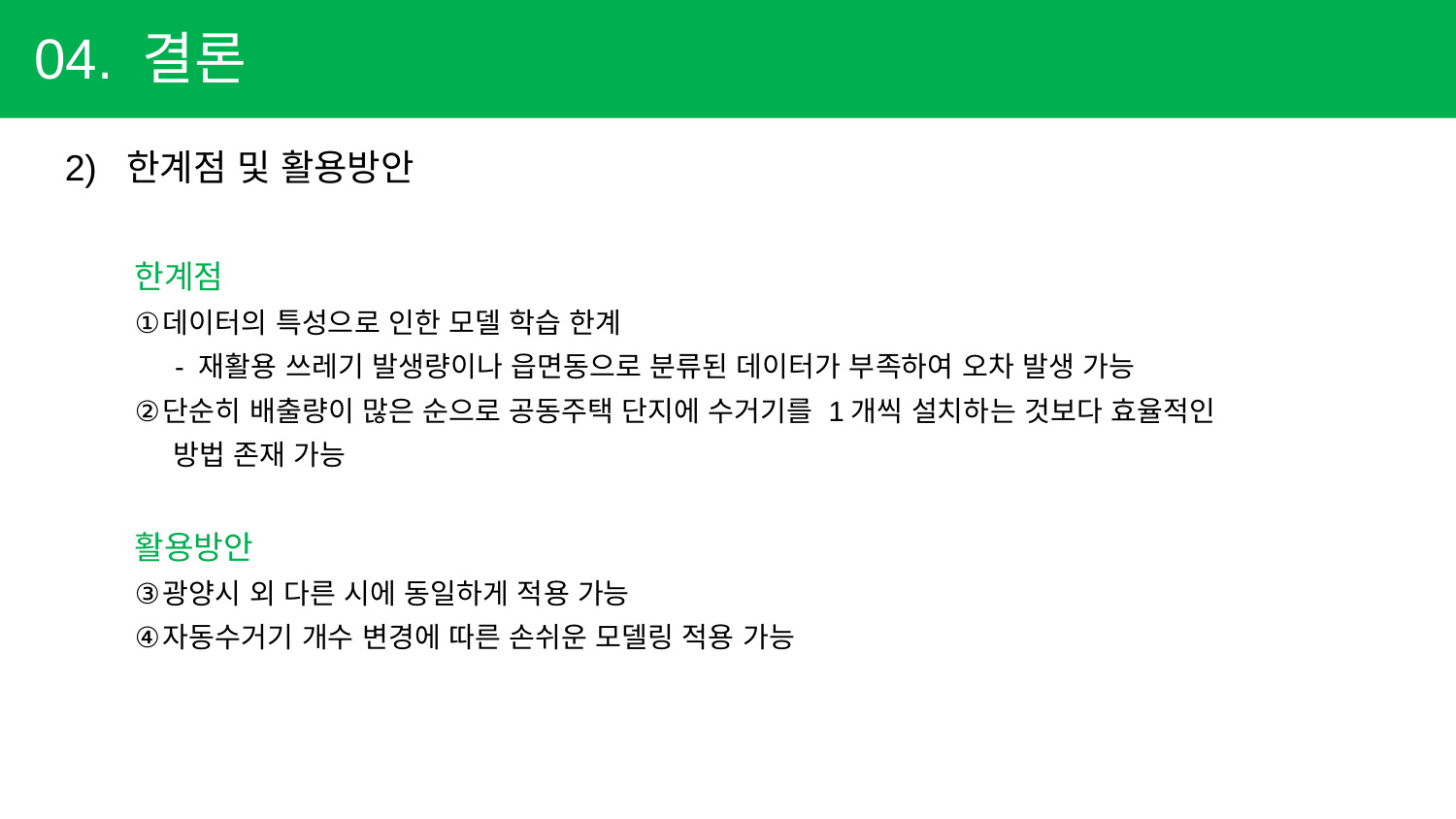

04. 결론
2)  한계점 및 활용방안
한계점
데이터의 특성으로 인한 모델 학습 한계
     - 재활용 쓰레기 발생량이나 읍면동으로 분류된 데이터가 부족하여 오차 발생 가능
단순히 배출량이 많은 순으로 공동주택 단지에 수거기를 1개씩 설치하는 것보다 효율적인
    방법 존재 가능

활용방안
광양시 외 다른 시에 동일하게 적용 가능
자동수거기 개수 변경에 따른 손쉬운 모델링 적용 가능